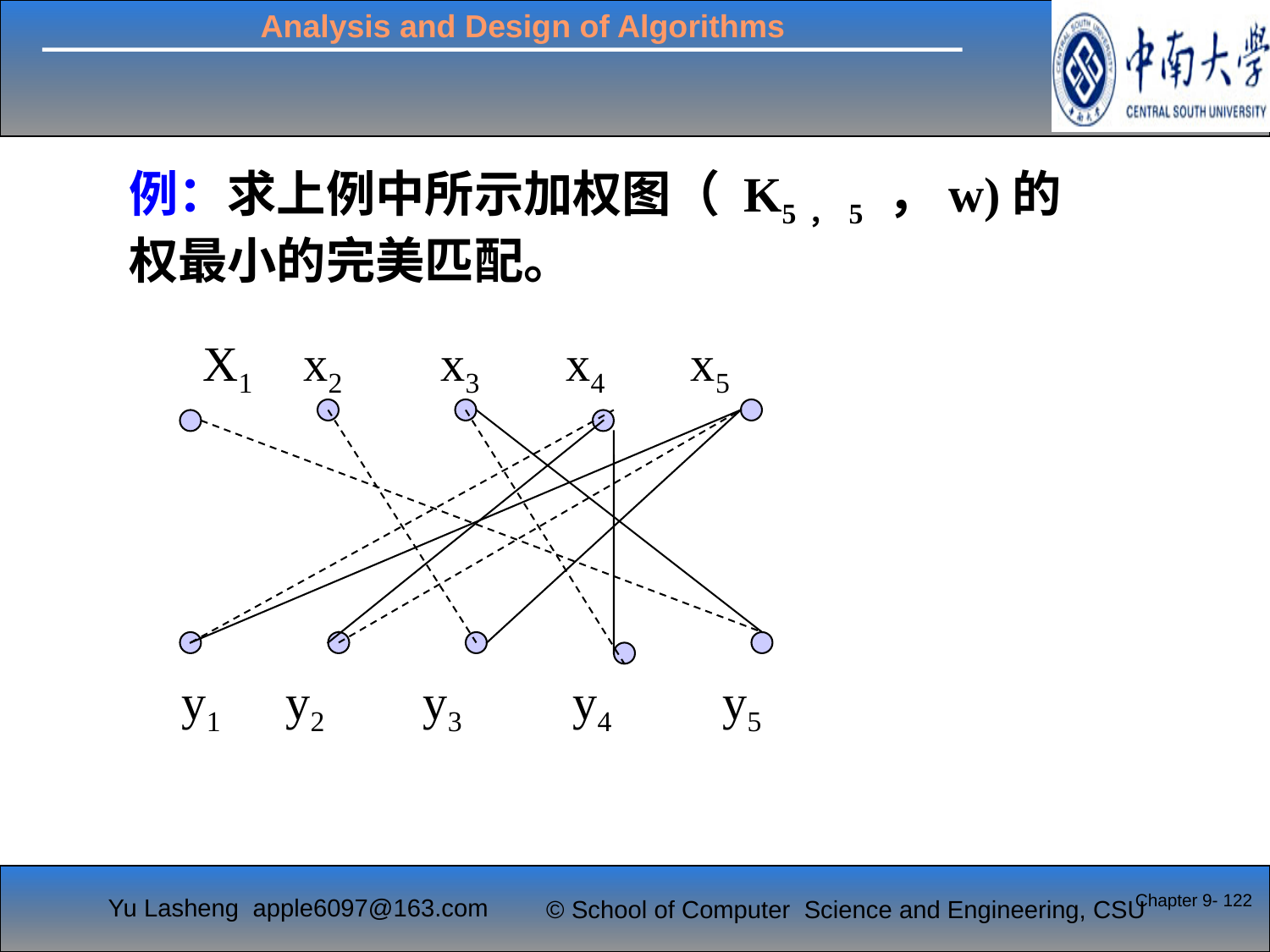

例：求上例中所示加权图（ K5，5 ，w)的权最小的完美匹配。
X1       x2        x3       x4       x5

y1         y2        y3         y4         y5
Chapter 9- 122